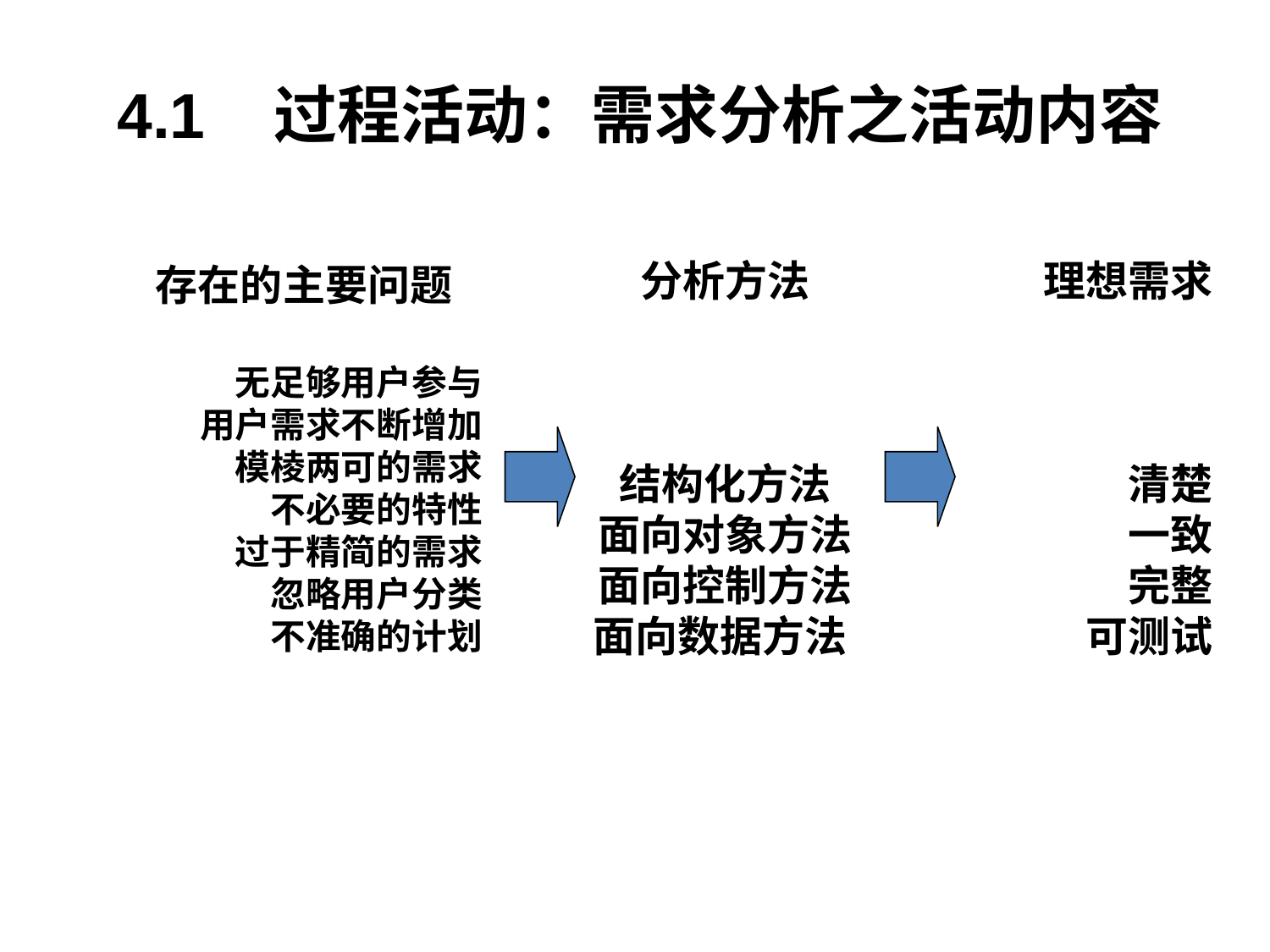

4.1   过程活动：需求分析之活动内容
分析方法

结构化方法
面向对象方法
面向控制方法
面向数据方法
理想需求

清楚
一致
完整
可测试
     存在的主要问题

无足够用户参与
用户需求不断增加
模棱两可的需求
不必要的特性
过于精简的需求
忽略用户分类
不准确的计划